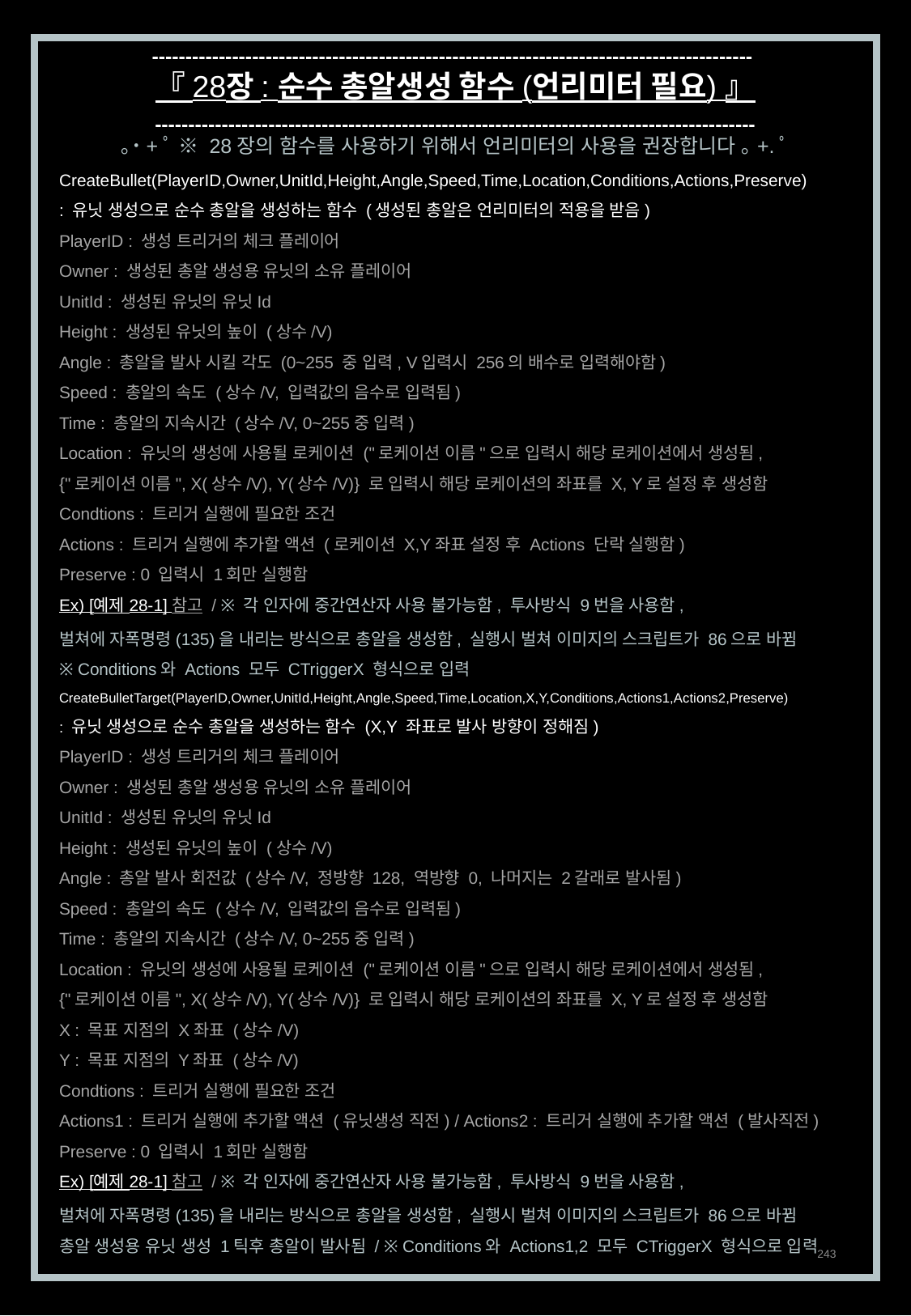

------------------------------------------------------------------------------------------
『 28장 : 순수 총알생성 함수 (언리미터 필요) 』
------------------------------------------------------------------------------------------

｡˙+ﾟ ※ 28장의 함수를 사용하기 위해서 언리미터의 사용을 권장합니다 ｡+.ﾟ
CreateBullet(PlayerID,Owner,UnitId,Height,Angle,Speed,Time,Location,Conditions,Actions,Preserve)
: 유닛 생성으로 순수 총알을 생성하는 함수 (생성된 총알은 언리미터의 적용을 받음)
PlayerID : 생성 트리거의 체크 플레이어
Owner : 생성된 총알 생성용 유닛의 소유 플레이어
UnitId : 생성된 유닛의 유닛Id
Height : 생성된 유닛의 높이 (상수/V)
Angle : 총알을 발사 시킬 각도 (0~255 중 입력, V입력시 256의 배수로 입력해야함)
Speed : 총알의 속도 (상수/V, 입력값의 음수로 입력됨)
Time : 총알의 지속시간 (상수/V, 0~255중 입력)
Location : 유닛의 생성에 사용될 로케이션 ("로케이션 이름"으로 입력시 해당 로케이션에서 생성됨,
{"로케이션 이름", X(상수/V), Y(상수/V)} 로 입력시 해당 로케이션의 좌표를 X, Y로 설정 후 생성함
Condtions : 트리거 실행에 필요한 조건
Actions : 트리거 실행에 추가할 액션 (로케이션 X,Y좌표 설정 후 Actions 단락 실행함)
Preserve : 0 입력시 1회만 실행함
Ex) [예제 28-1] 참고 / ※ 각 인자에 중간연산자 사용 불가능함, 투사방식 9번을 사용함,
벌쳐에 자폭명령(135)을 내리는 방식으로 총알을 생성함, 실행시 벌쳐 이미지의 스크립트가 86으로 바뀜
※ Conditions와 Actions 모두 CTriggerX 형식으로 입력
CreateBulletTarget(PlayerID,Owner,UnitId,Height,Angle,Speed,Time,Location,X,Y,Conditions,Actions1,Actions2,Preserve)
: 유닛 생성으로 순수 총알을 생성하는 함수 (X,Y 좌표로 발사 방향이 정해짐)
PlayerID : 생성 트리거의 체크 플레이어
Owner : 생성된 총알 생성용 유닛의 소유 플레이어
UnitId : 생성된 유닛의 유닛Id
Height : 생성된 유닛의 높이 (상수/V)
Angle : 총알 발사 회전값 (상수/V, 정방향 128, 역방향 0, 나머지는 2갈래로 발사됨)
Speed : 총알의 속도 (상수/V, 입력값의 음수로 입력됨)
Time : 총알의 지속시간 (상수/V, 0~255중 입력)
Location : 유닛의 생성에 사용될 로케이션 ("로케이션 이름"으로 입력시 해당 로케이션에서 생성됨,
{"로케이션 이름", X(상수/V), Y(상수/V)} 로 입력시 해당 로케이션의 좌표를 X, Y로 설정 후 생성함
X : 목표 지점의 X좌표 (상수/V)
Y : 목표 지점의 Y좌표 (상수/V)
Condtions : 트리거 실행에 필요한 조건
Actions1 : 트리거 실행에 추가할 액션 (유닛생성 직전) / Actions2 : 트리거 실행에 추가할 액션 (발사직전)
Preserve : 0 입력시 1회만 실행함
Ex) [예제 28-1] 참고 / ※ 각 인자에 중간연산자 사용 불가능함, 투사방식 9번을 사용함,
벌쳐에 자폭명령(135)을 내리는 방식으로 총알을 생성함, 실행시 벌쳐 이미지의 스크립트가 86으로 바뀜
총알 생성용 유닛 생성 1틱후 총알이 발사됨 / ※ Conditions와 Actions1,2 모두 CTriggerX 형식으로 입력
243